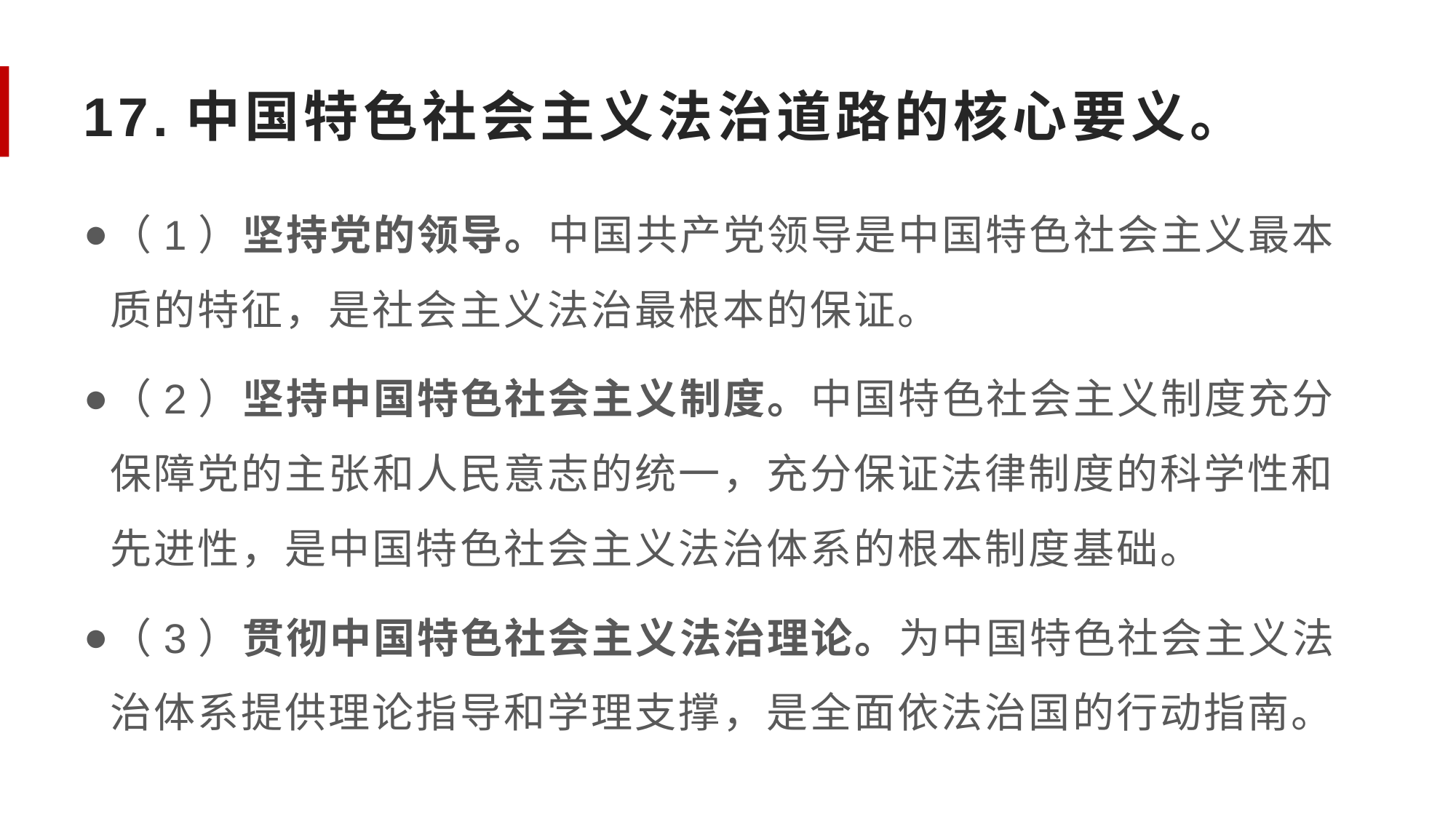

# 17.中国特色社会主义法治道路的核心要义。
（1）坚持党的领导。中国共产党领导是中国特色社会主义最本质的特征，是社会主义法治最根本的保证。
（2）坚持中国特色社会主义制度。中国特色社会主义制度充分保障党的主张和人民意志的统一，充分保证法律制度的科学性和先进性，是中国特色社会主义法治体系的根本制度基础。
（3）贯彻中国特色社会主义法治理论。为中国特色社会主义法治体系提供理论指导和学理支撑，是全面依法治国的行动指南。